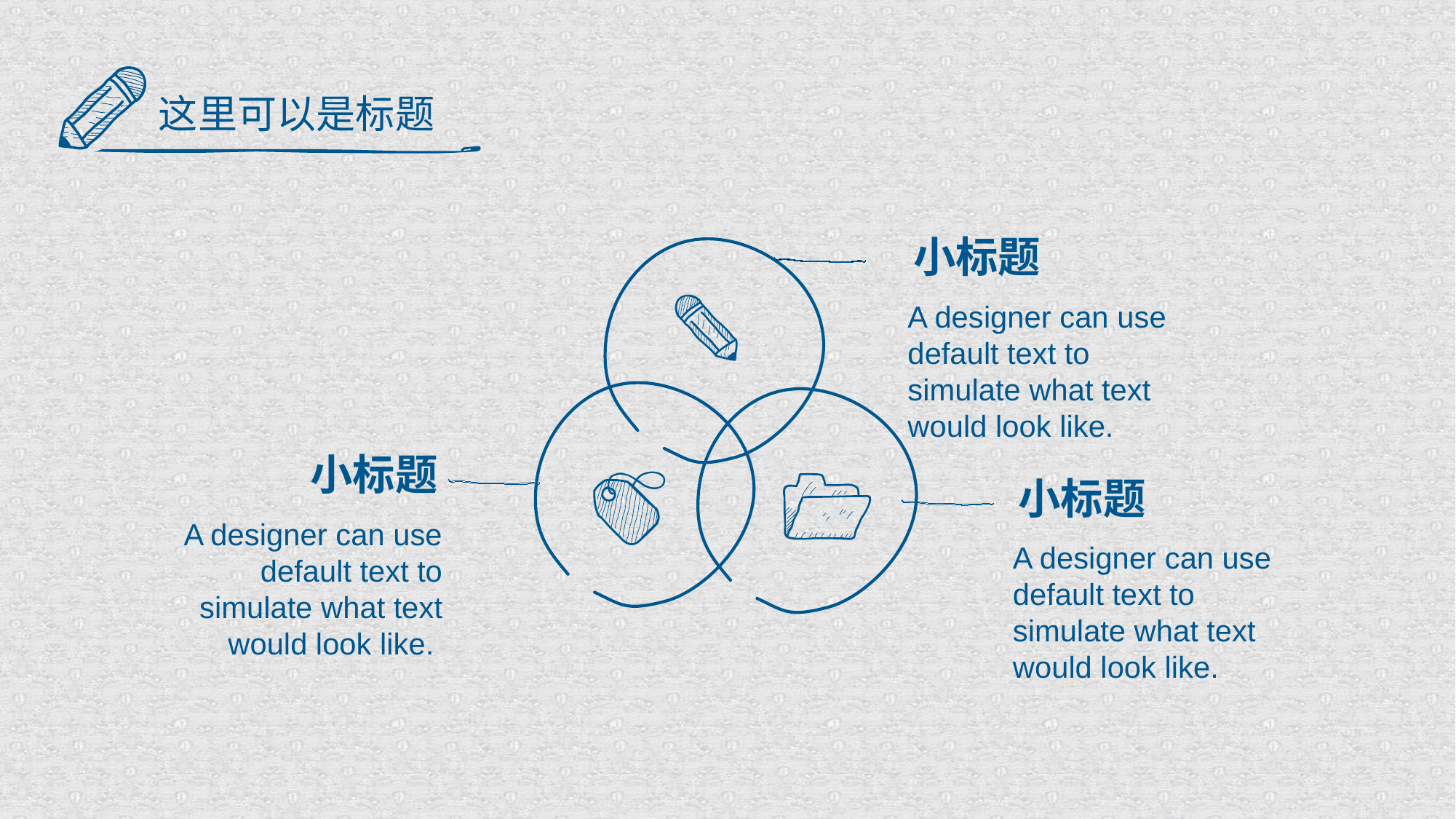

这里可以是标题

小标题

A designer can use default text to simulate what text would look like.

小标题
小标题

A designer can use default text to simulate what text would look like.
A designer can use default text to simulate what text would look like.